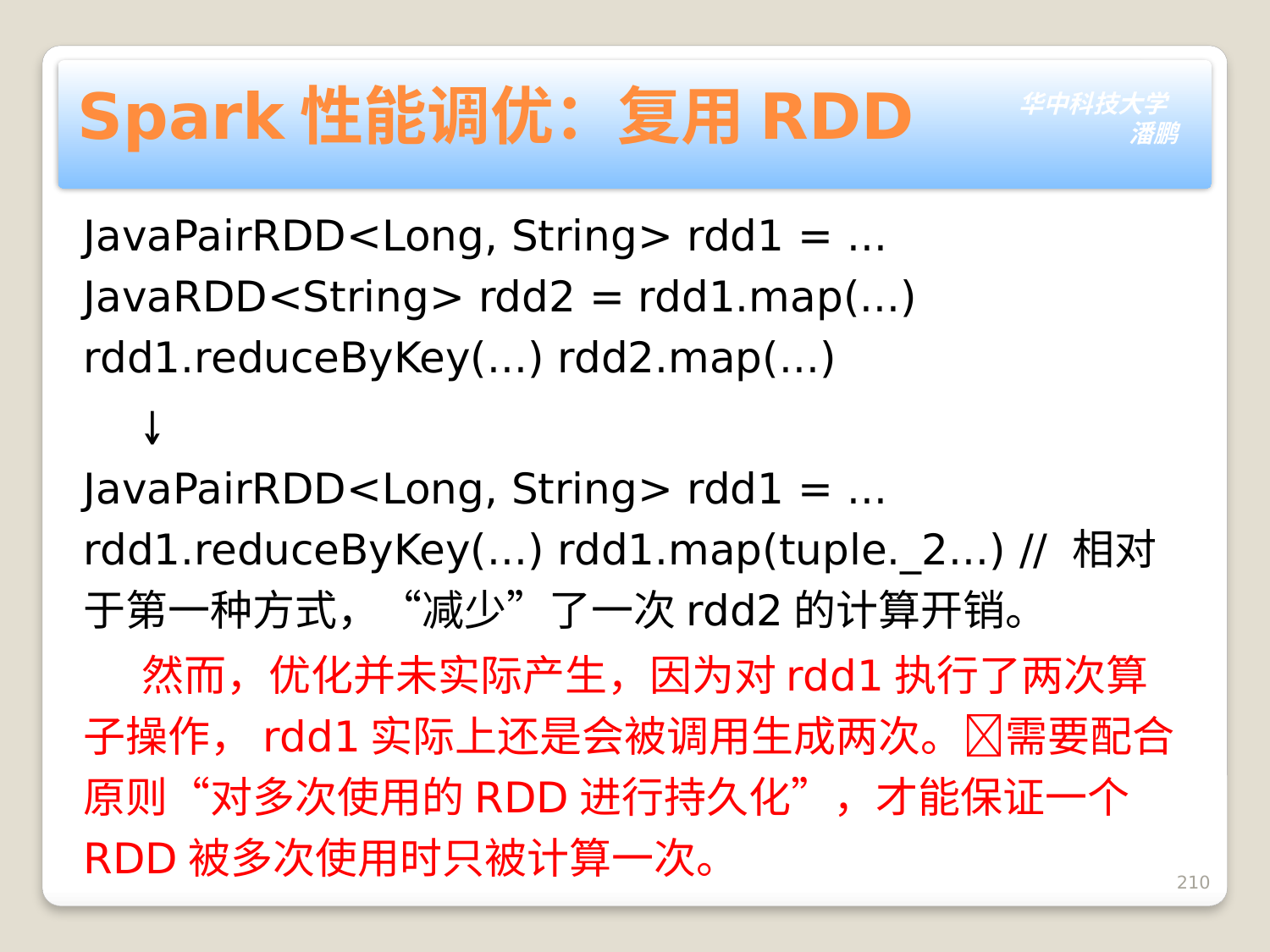

# Spark性能调优：复用RDD
JavaPairRDD<Long, String> rdd1 = ... JavaRDD<String> rdd2 = rdd1.map(...) rdd1.reduceByKey(...) rdd2.map(...)
     ↓
JavaPairRDD<Long, String> rdd1 = ... rdd1.reduceByKey(...) rdd1.map(tuple._2...) // 相对于第一种方式，“减少”了一次rdd2的计算开销。
     然而，优化并未实际产生，因为对rdd1执行了两次算子操作，rdd1实际上还是会被调用生成两次。→需要配合原则“对多次使用的RDD进行持久化”，才能保证一个RDD被多次使用时只被计算一次。
210